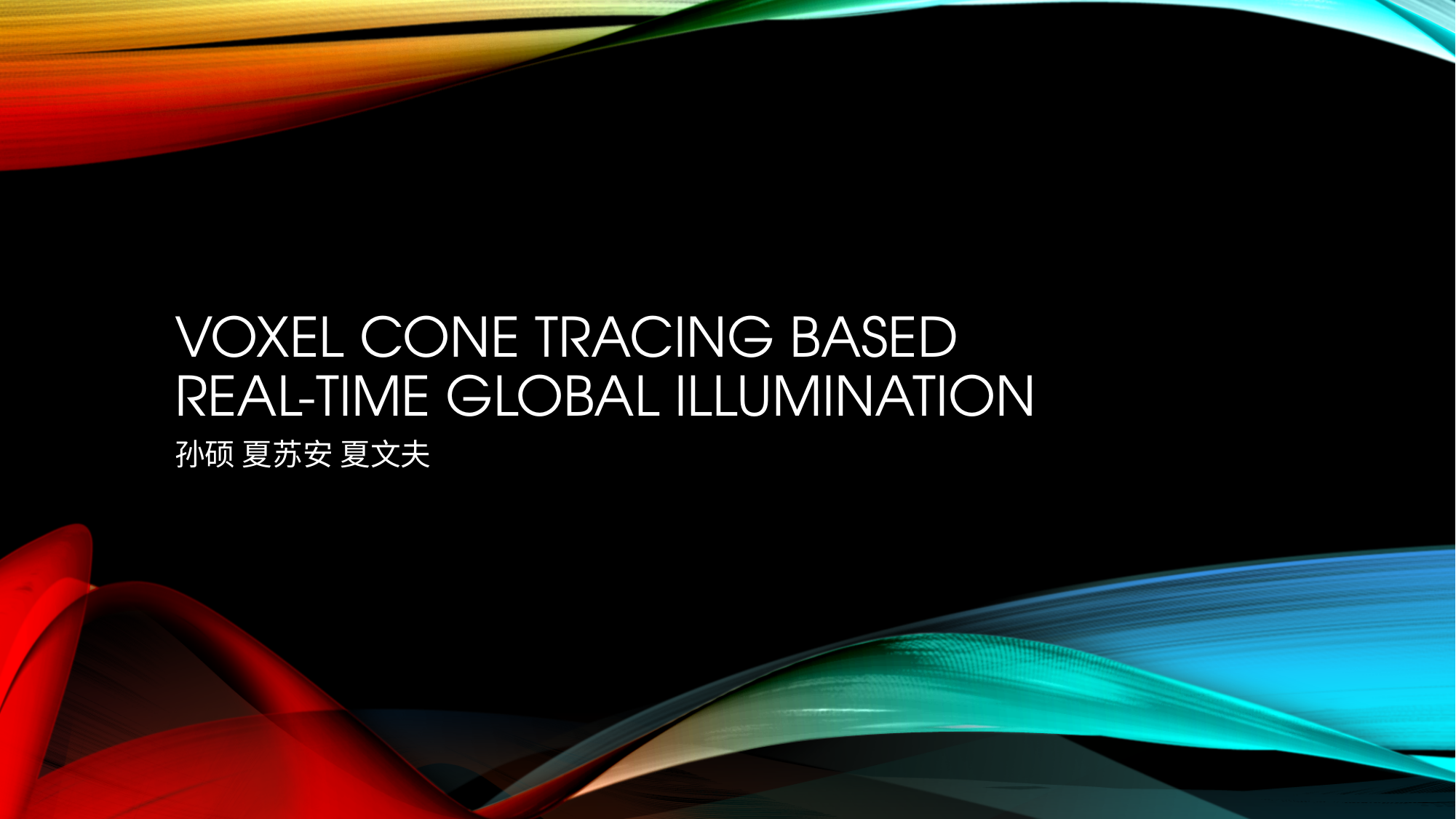

# Voxel Cone Tracing based Real-Time Global Illumination
孙硕 夏苏安 夏文夫